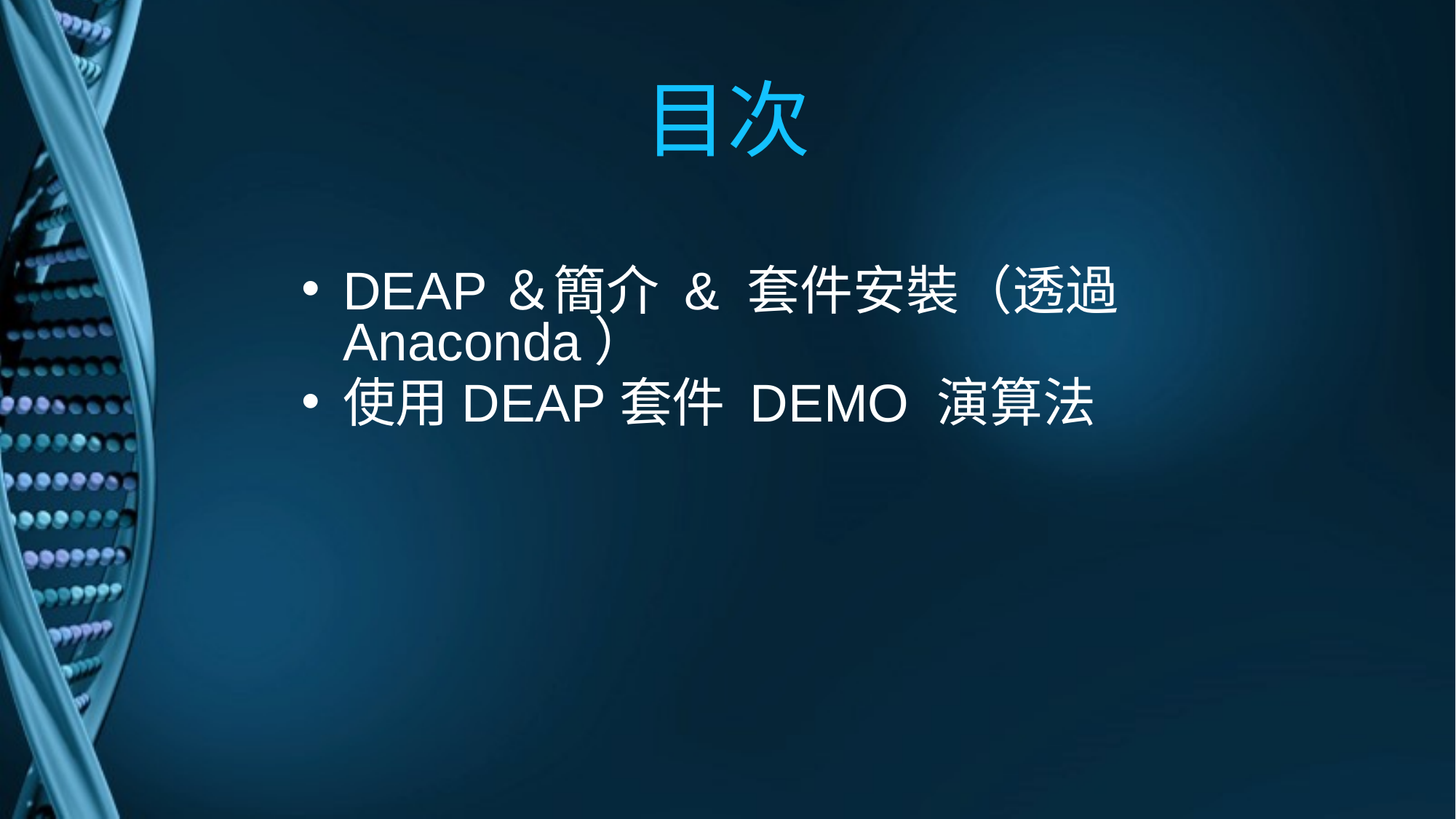

目次

DEAP＆簡介 & 套件安裝（透過Anaconda）
使用DEAP套件 DEMO 演算法